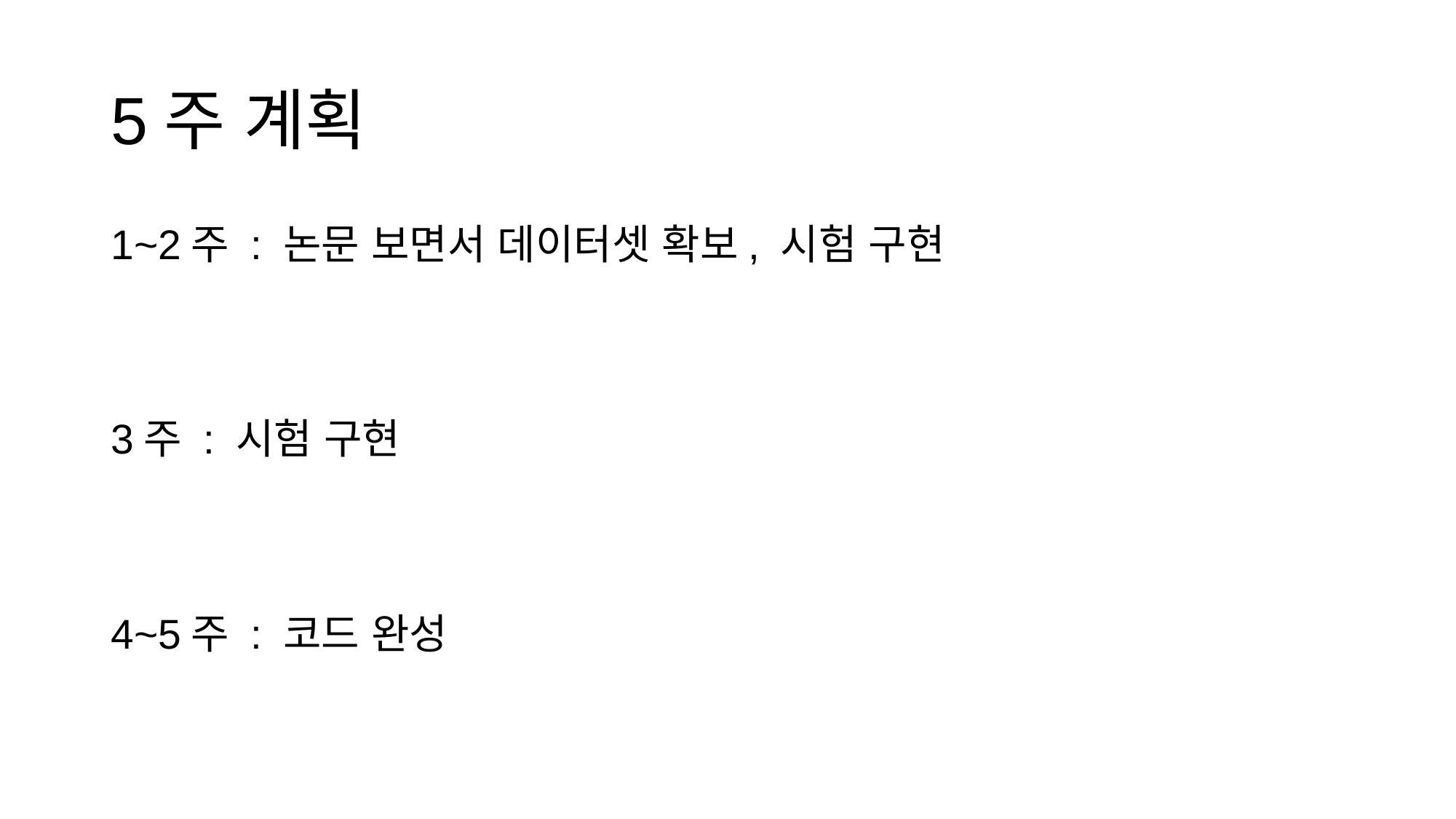

# 5주 계획
1~2주 : 논문 보면서 데이터셋 확보, 시험 구현
3주 : 시험 구현
4~5주 : 코드 완성